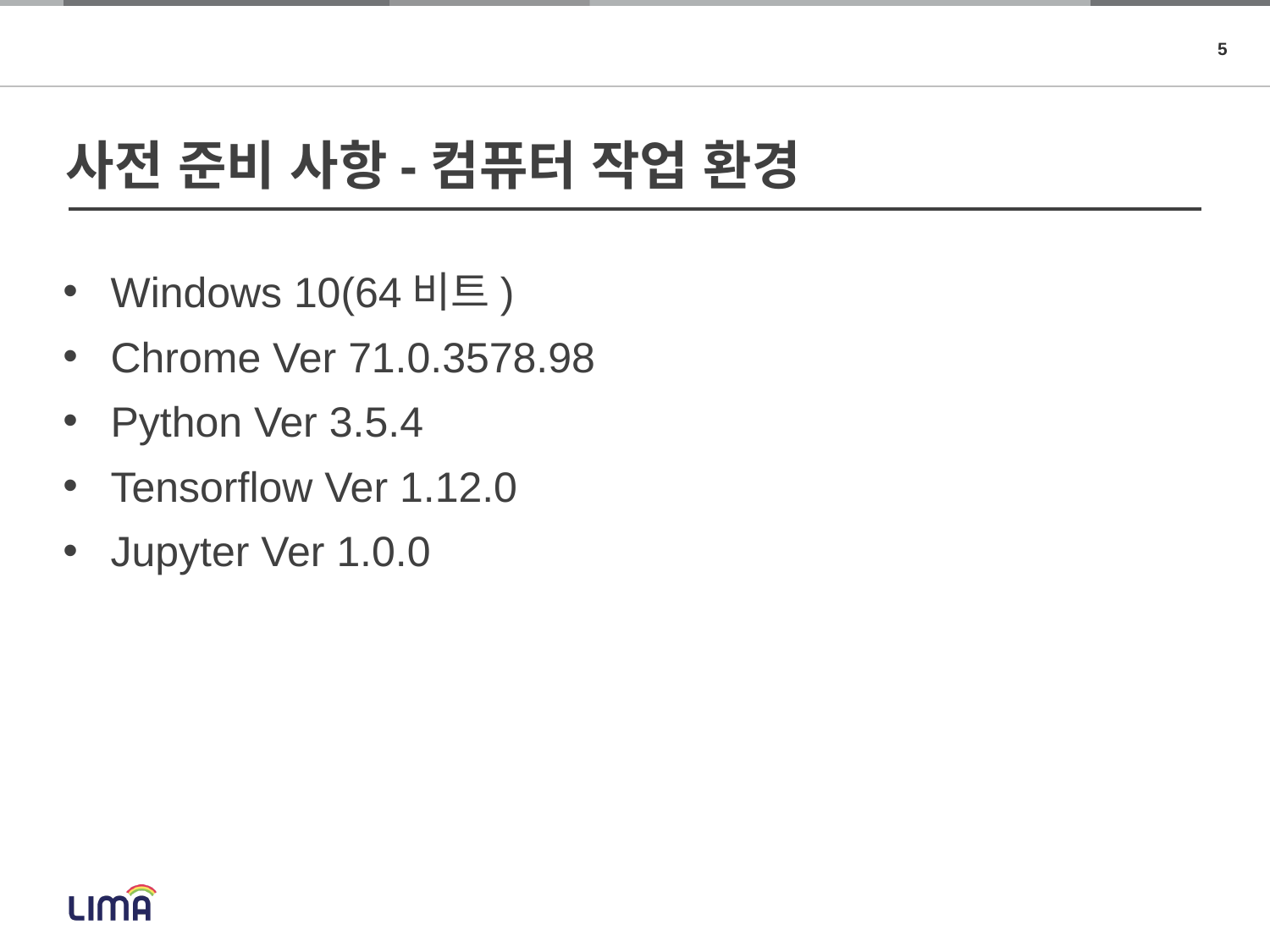

사전 준비 사항-컴퓨터 작업 환경
Windows 10(64비트)
Chrome Ver 71.0.3578.98
Python Ver 3.5.4
Tensorflow Ver 1.12.0
Jupyter Ver 1.0.0